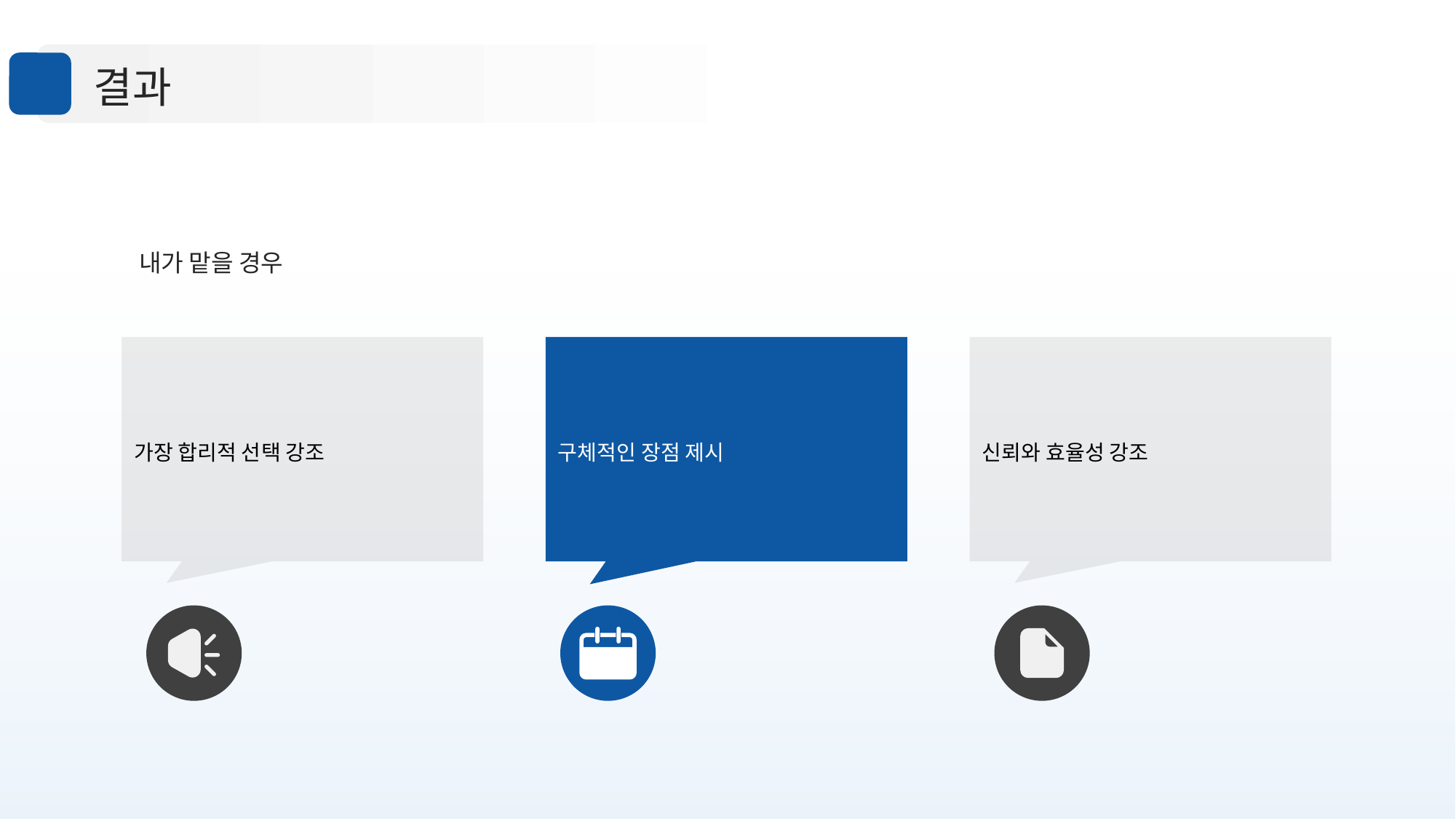

결과
내가 맡을 경우

가장 합리적 선택 강조
구체적인 장점 제시
신뢰와 효율성 강조